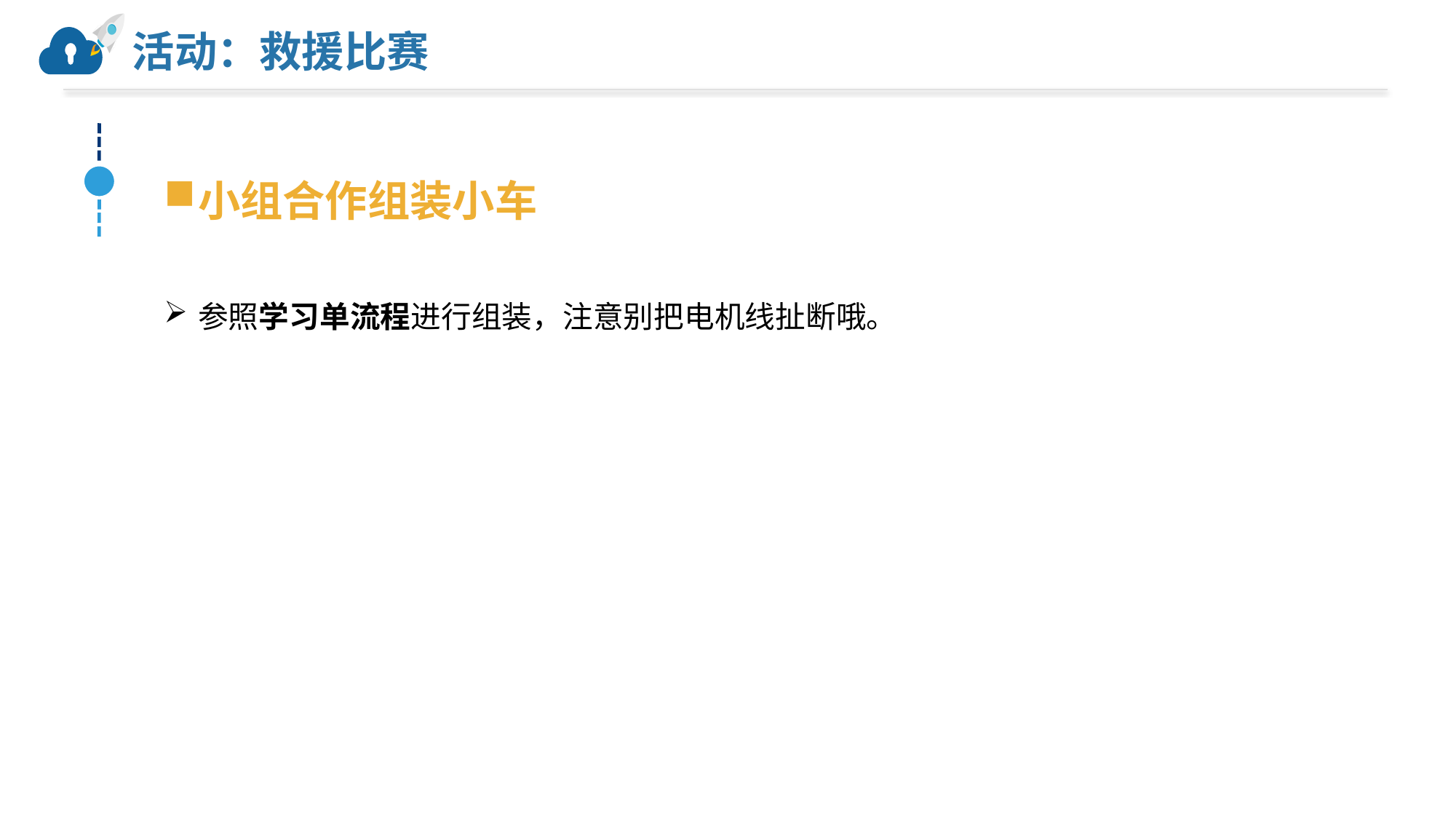

# 活动：救援比赛

小组合作组装小车

参照学习单流程进行组装，注意别把电机线扯断哦。